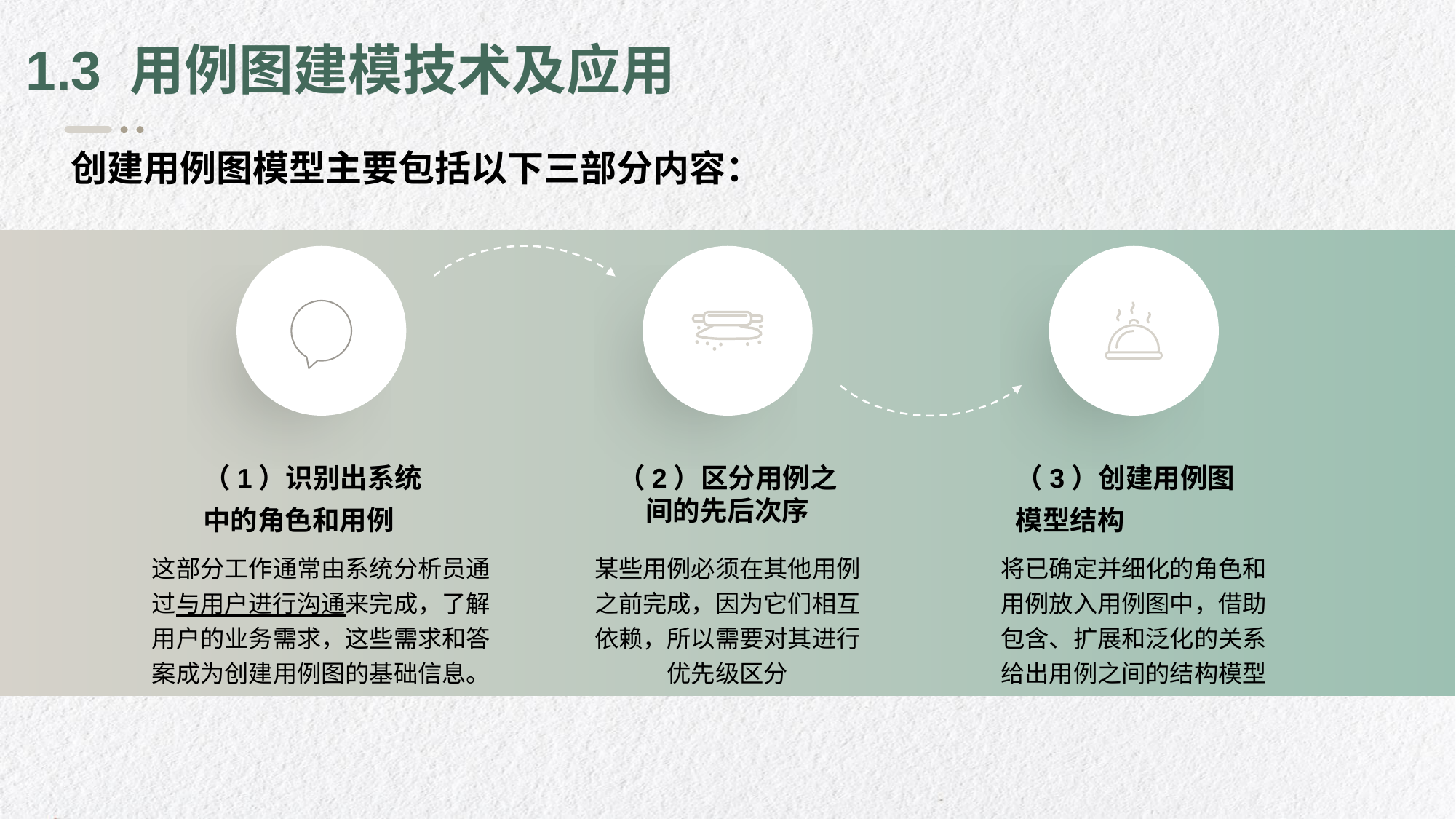

1.3 用例图建模技术及应用
创建用例图模型主要包括以下三部分内容：
e7d195523061f1c0c2b73831c94a3edc981f60e396d3e182073EE1468018468A7F192AE5E5CD515B6C3125F8AF6E4EE646174E8CF0B46FD19828DCE8CDA3B3A044A74F0E769C5FA8CB87AB6FC303C8BA3785FAC64AF5424764E128FECAE4CC72932BB65C8C121A0F41C1707D94688ED66335DC6AE12288BF2055523C0C26863D2CD4AC454A29EEC183CEF0375334B579

（1）识别出系统中的角色和用例
（3）创建用例图模型结构
（2）区分用例之间的先后次序
某些用例必须在其他用例之前完成，因为它们相互依赖，所以需要对其进行优先级区分
将已确定并细化的角色和用例放入用例图中，借助包含、扩展和泛化的关系给出用例之间的结构模型
这部分工作通常由系统分析员通过与用户进行沟通来完成，了解用户的业务需求，这些需求和答案成为创建用例图的基础信息。